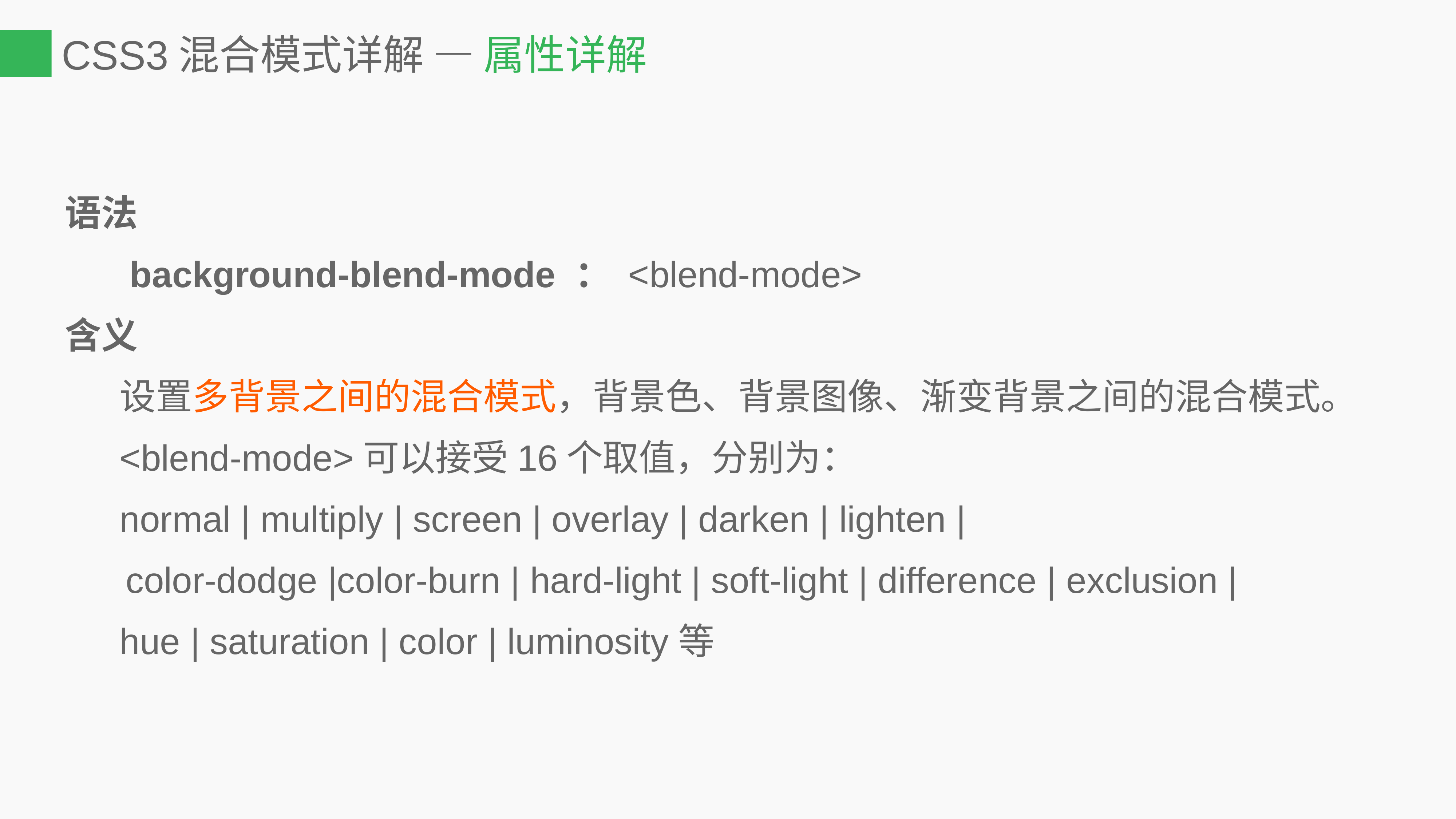

# CSS3混合模式详解 — 属性详解
语法
	 background-blend-mode ： <blend-mode>
含义
	设置多背景之间的混合模式，背景色、背景图像、渐变背景之间的混合模式。
	<blend-mode>可以接受16个取值，分别为：
	normal | multiply | screen | overlay | darken | lighten |
      color-dodge |color-burn | hard-light | soft-light | difference | exclusion |
 	hue | saturation | color | luminosity等